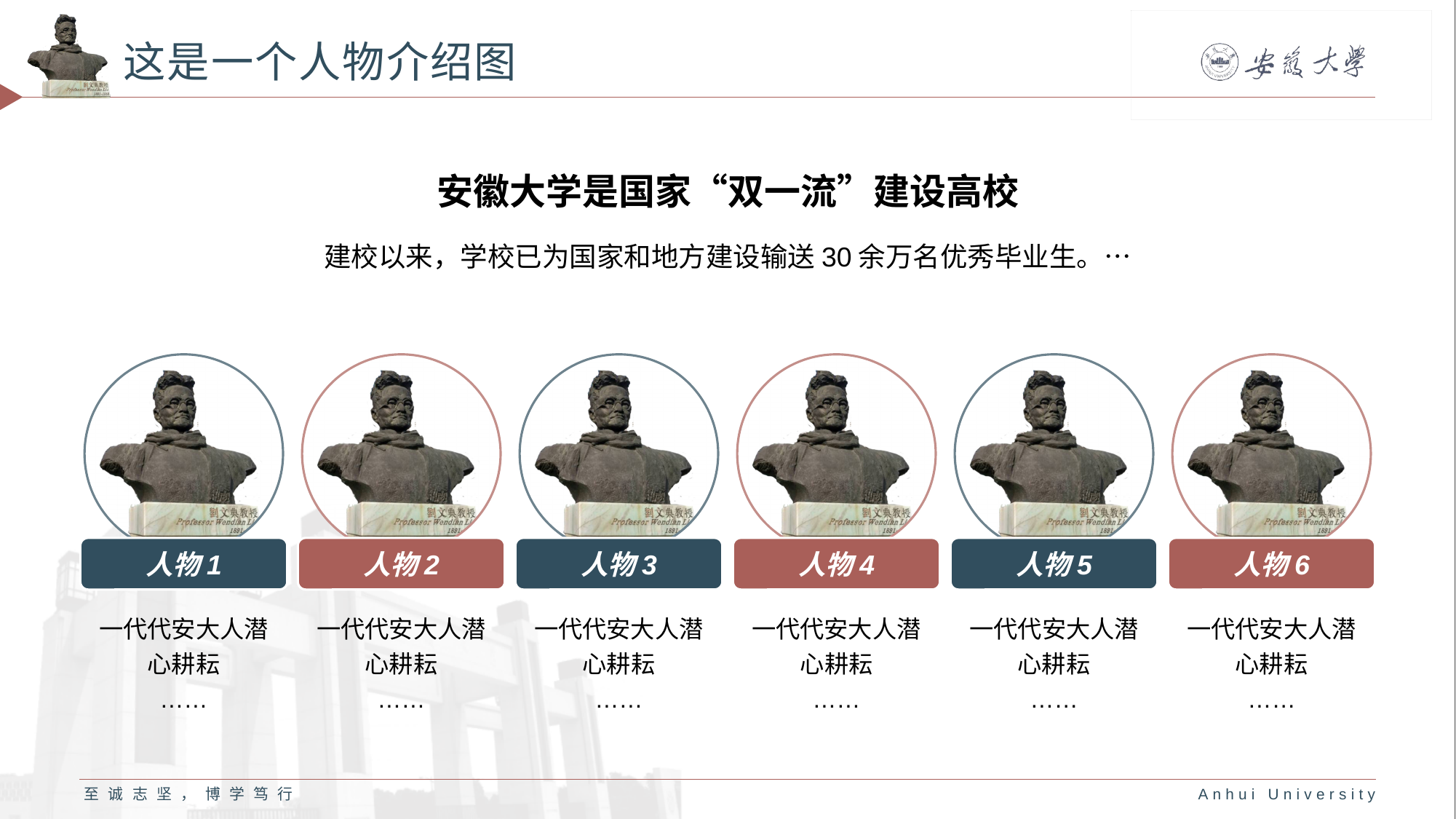

# 这是一个人物介绍图
安徽大学是国家“双一流”建设高校
建校以来，学校已为国家和地方建设输送30余万名优秀毕业生。…

人物1
一代代安大人潜心耕耘
……

人物2
一代代安大人潜心耕耘
……

人物3
一代代安大人潜心耕耘
……

人物4
一代代安大人潜心耕耘
……

人物5
一代代安大人潜心耕耘
……

人物6
一代代安大人潜心耕耘
……